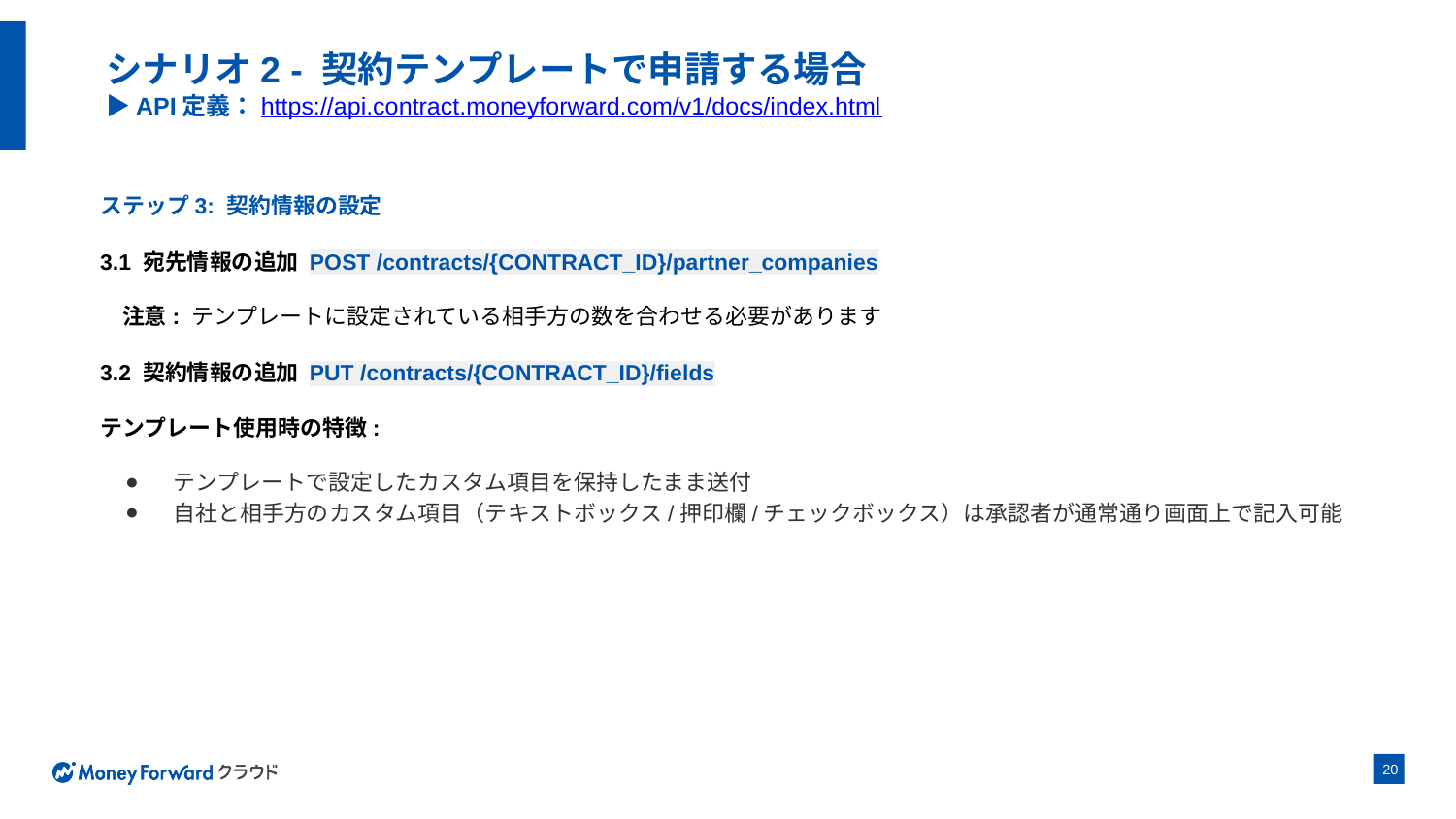

# シナリオ2 - 契約テンプレートで申請する場合 ▶API定義：https://api.contract.moneyforward.com/v1/docs/index.html
ステップ3: 契約情報の設定
3.1 宛先情報の追加 POST /contracts/{CONTRACT_ID}/partner_companies
注意: テンプレートに設定されている相手方の数を合わせる必要があります
3.2 契約情報の追加 PUT /contracts/{CONTRACT_ID}/fields
テンプレート使用時の特徴:
テンプレートで設定したカスタム項目を保持したまま送付
自社と相手方のカスタム項目（テキストボックス/押印欄/チェックボックス）は承認者が通常通り画面上で記入可能

20